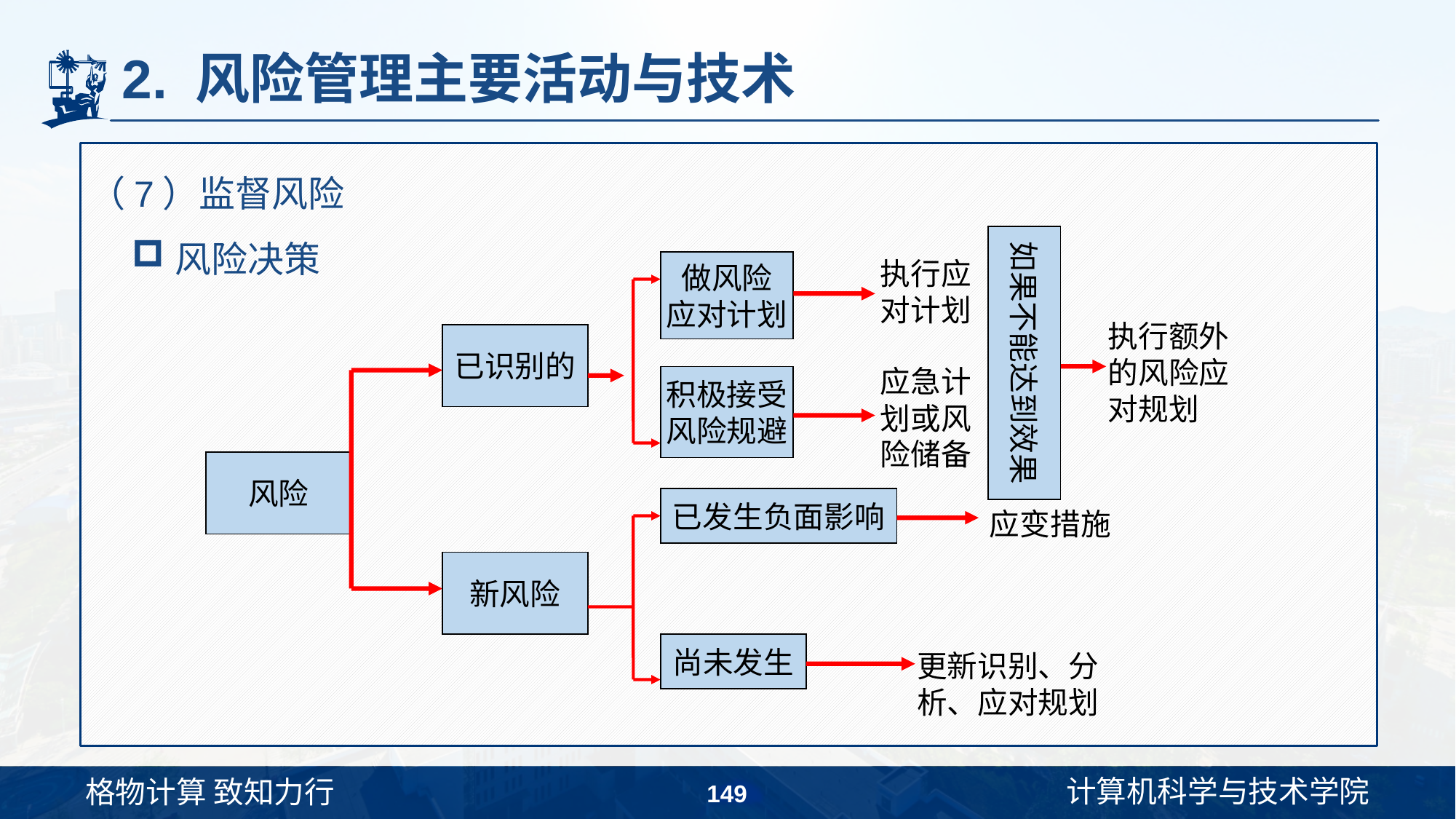

# 2. 风险管理主要活动与技术
（7）监督风险
风险决策
如果不能达到效果
执行应对计划
做风险
应对计划

执行额外的风险应对规划
已识别的
应急计划或风险储备
积极接受
风险规避

风险

已发生负面影响
应变措施

新风险

尚未发生
更新识别、分析、应对规划

149